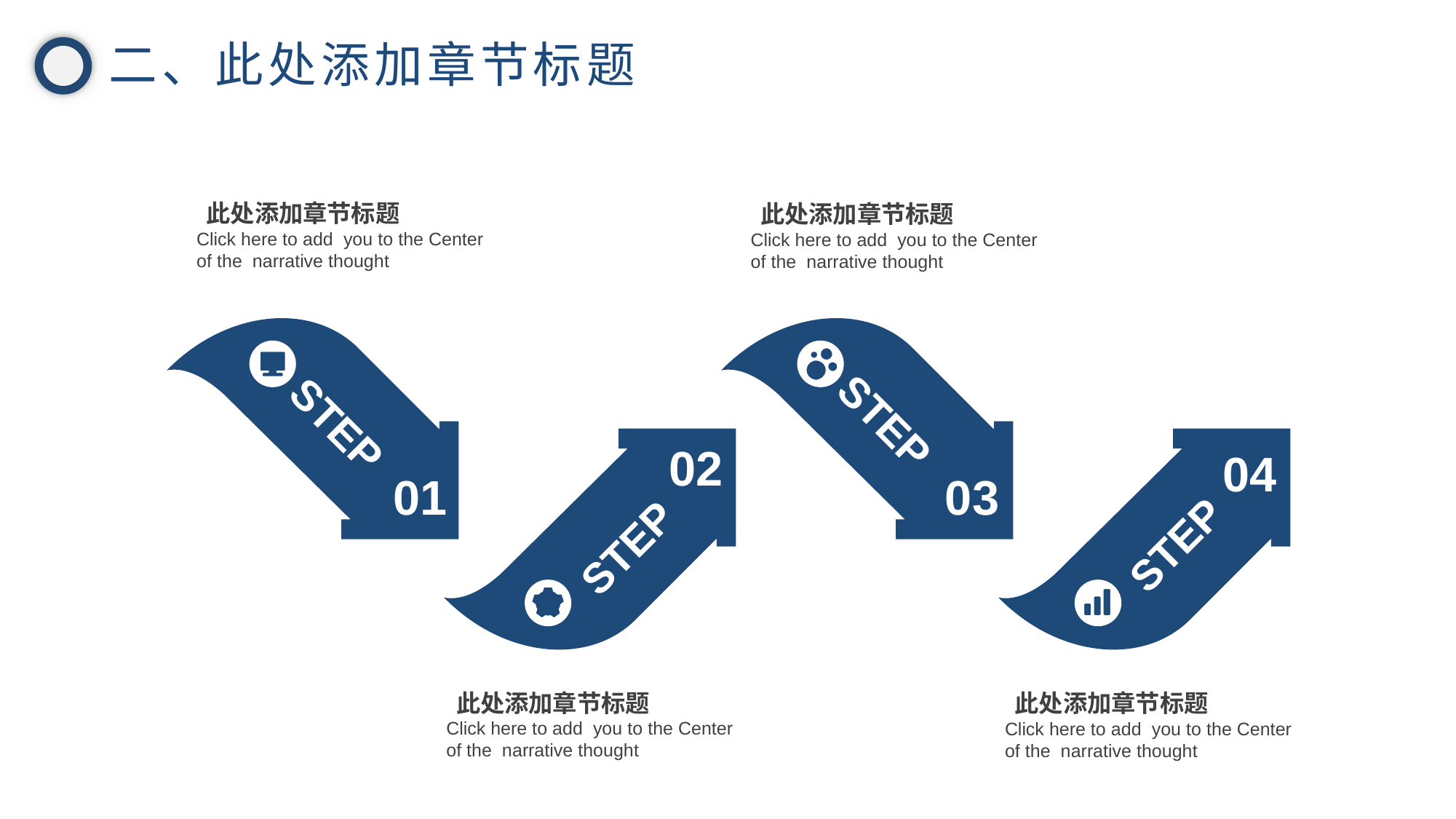

二、此处添加章节标题

 此处添加章节标题
Click here to add  you to the Center
of the  narrative thought

 此处添加章节标题
Click here to add  you to the Center
of the  narrative thought

STEP
STEP

02
04
03
01
STEP
STEP

 此处添加章节标题
Click here to add  you to the Center
of the  narrative thought

 此处添加章节标题
Click here to add  you to the Center
of the  narrative thought